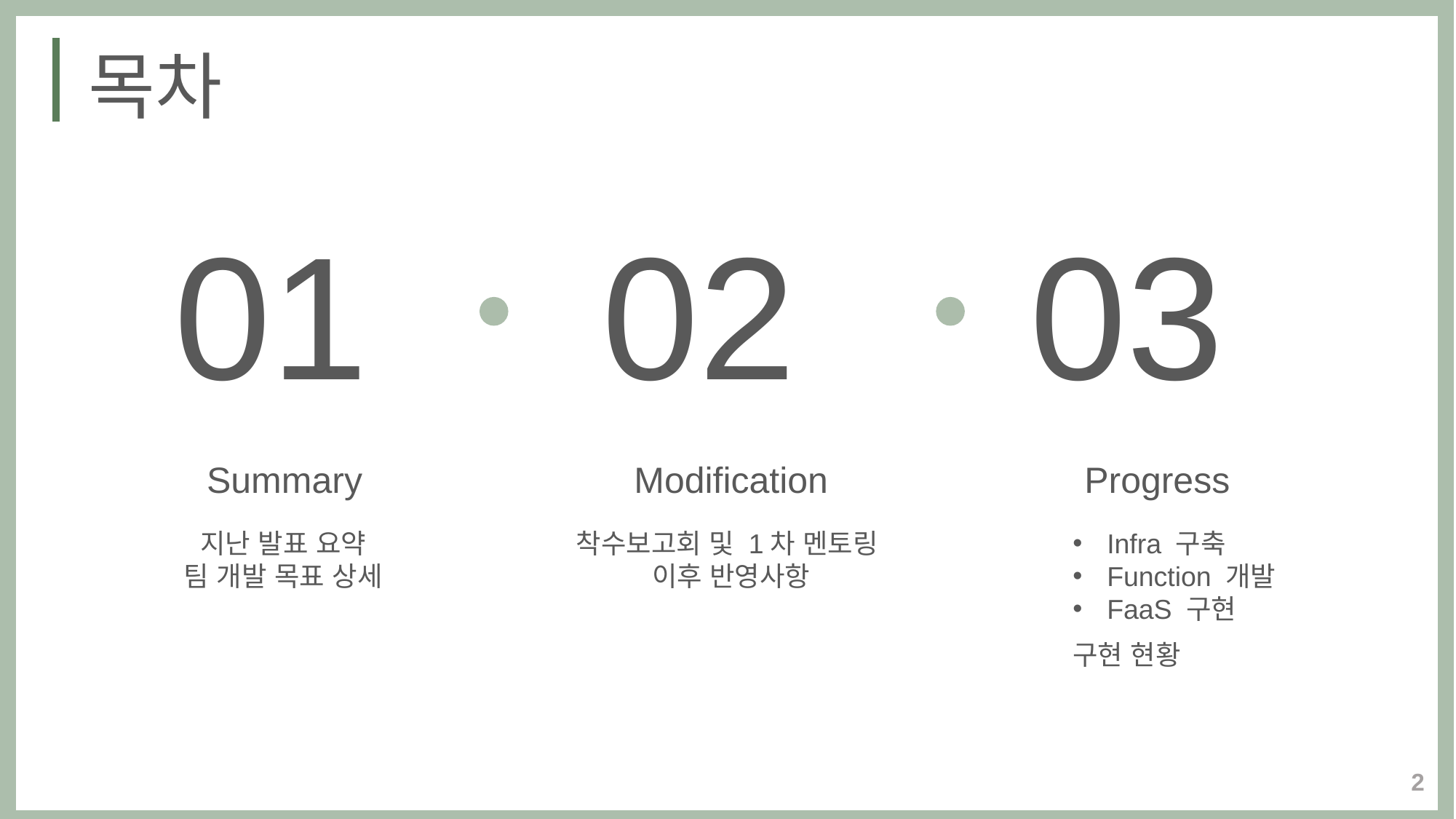

목차
01
02
03

Summary
Modification
Progress
착수보고회 및 1차 멘토링
이후 반영사항
지난 발표 요약
팀 개발 목표 상세
Infra 구축
Function 개발
FaaS 구현

구현 현황
2